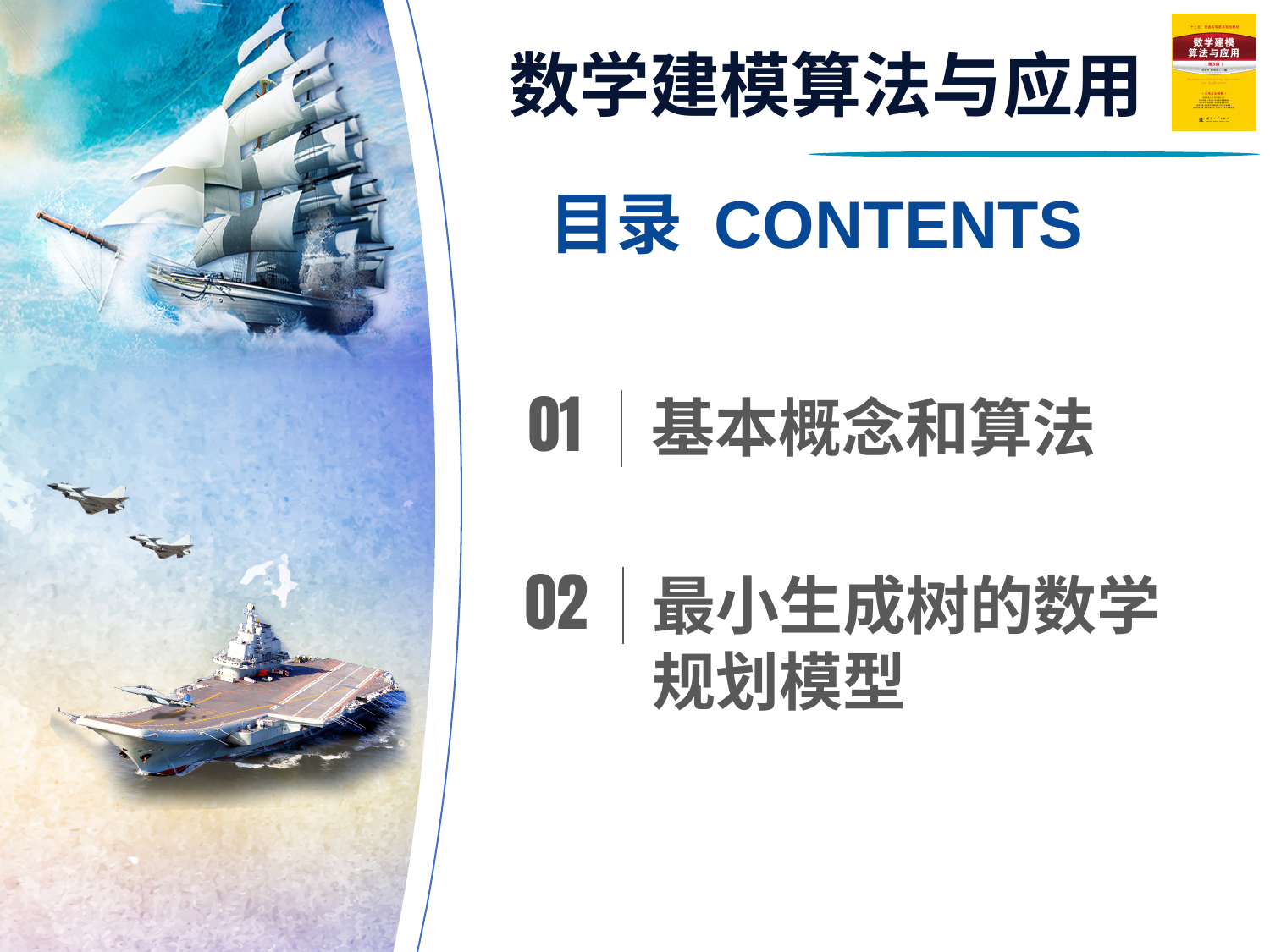

目录 CONTENTS
01
基本概念和算法
02
最小生成树的数学
规划模型